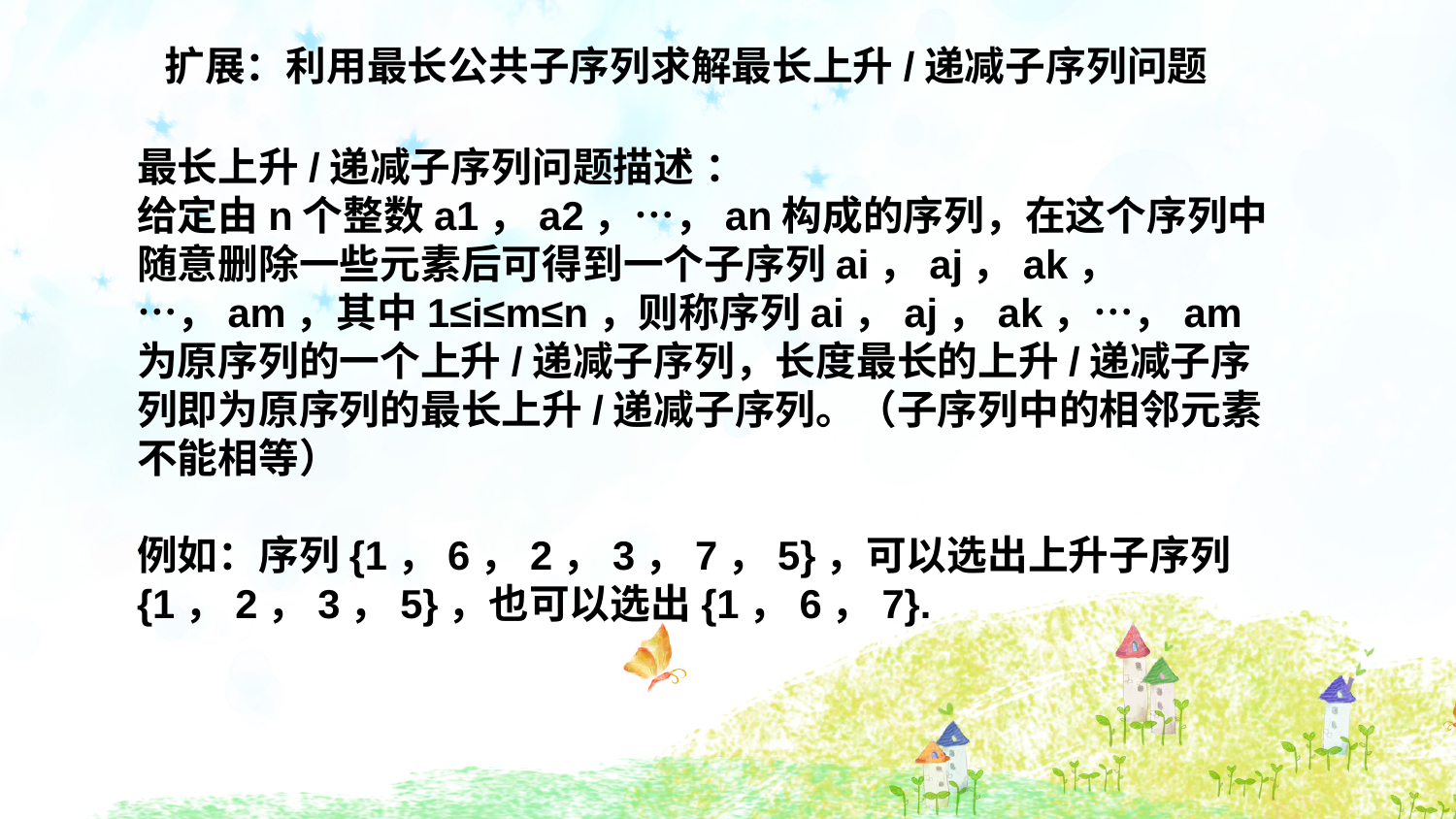

扩展：利用最长公共子序列求解最长上升/递减子序列问题
最长上升/递减子序列问题描述 ：
给定由n个整数a1，a2，…，an构成的序列，在这个序列中随意删除一些元素后可得到一个子序列ai，aj，ak，…，am，其中1≤i≤m≤n，则称序列ai，aj，ak，…，am为原序列的一个上升/递减子序列，长度最长的上升/递减子序列即为原序列的最长上升/递减子序列。（子序列中的相邻元素不能相等）

例如：序列{1，6，2，3，7，5}，可以选出上升子序列{1，2，3，5}，也可以选出{1，6，7}.